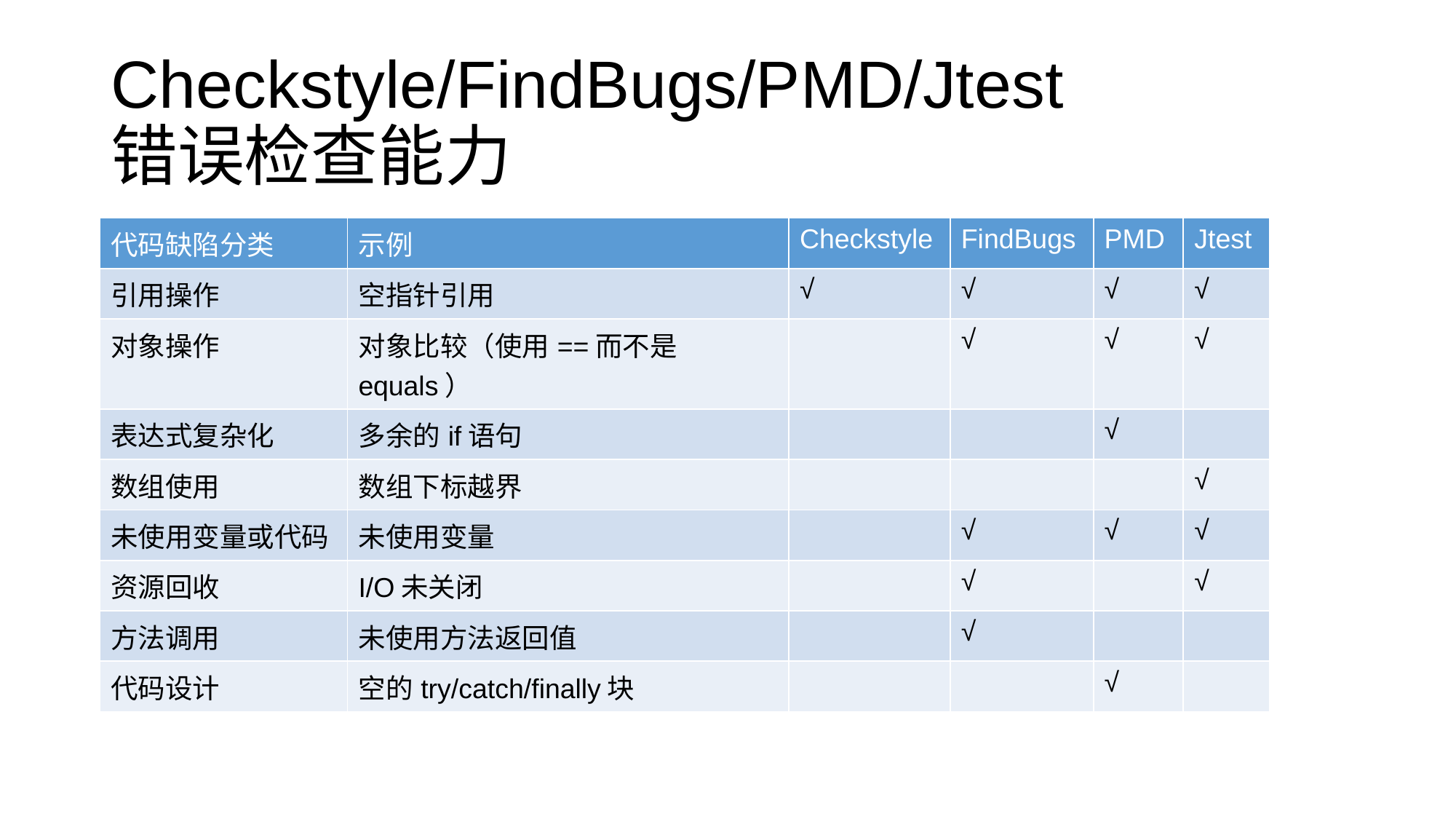

# Checkstyle/FindBugs/PMD/Jtest 错误检查能力
| 代码缺陷分类 | 示例 | Checkstyle | FindBugs | PMD | Jtest |
| --- | --- | --- | --- | --- | --- |
| 引用操作 | 空指针引用 | √ | √ | √ | √ |
| 对象操作 | 对象比较（使用==而不是equals） |  | √ | √ | √ |
| 表达式复杂化 | 多余的if语句 |  |  | √ |  |
| 数组使用 | 数组下标越界 |  |  |  | √ |
| 未使用变量或代码 | 未使用变量 |  | √ | √ | √ |
| 资源回收 | I/O未关闭 |  | √ |  | √ |
| 方法调用 | 未使用方法返回值 |  | √ |  |  |
| 代码设计 | 空的try/catch/finally块 |  |  | √ |  |